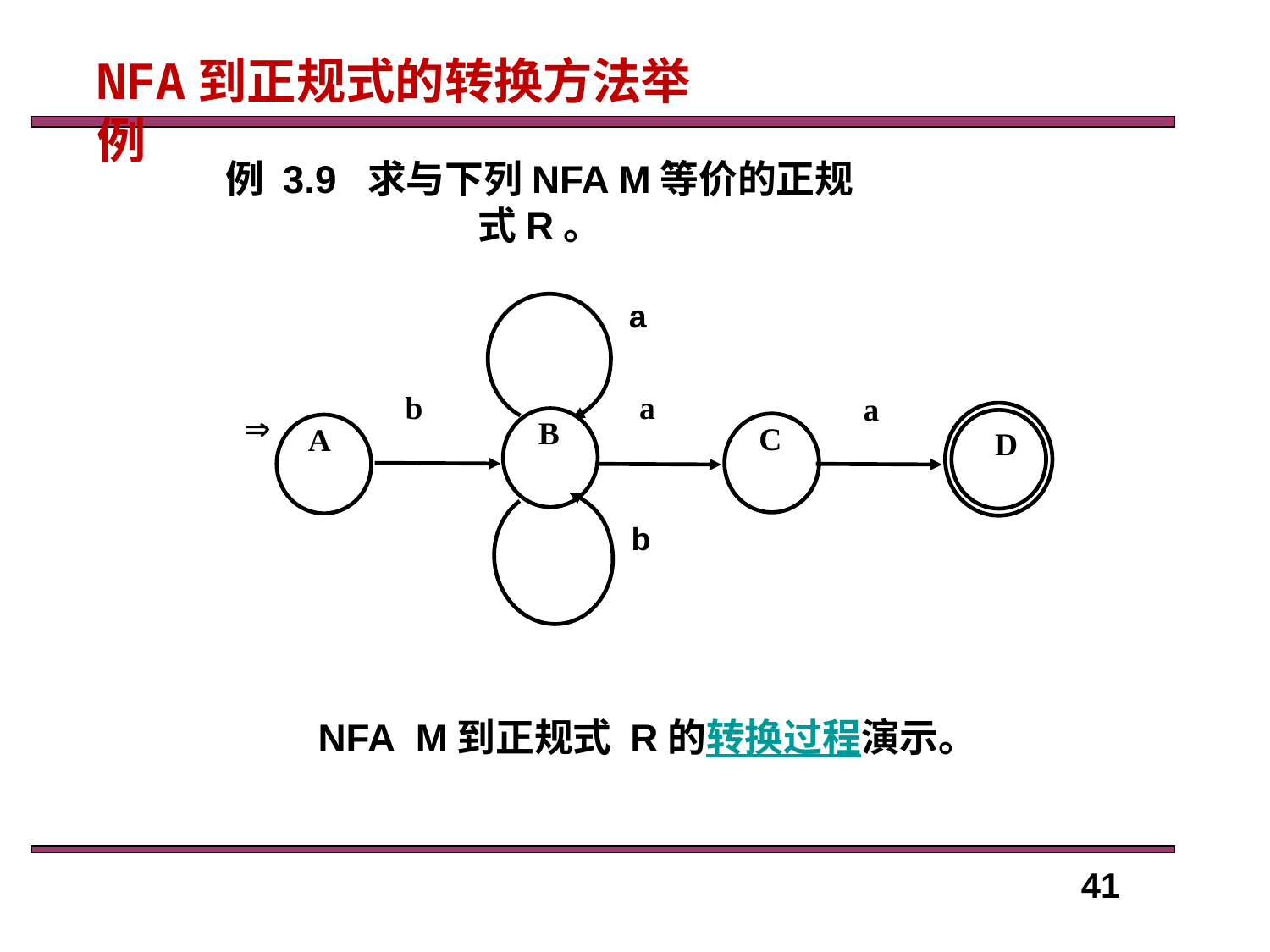

NFA到正规式的转换方法举例
例 3.9  求与下列NFA M等价的正规式R。
a

b
a

a

⇒

B

C

A

D

b

NFA  M到正规式 R的转换过程演示。
41